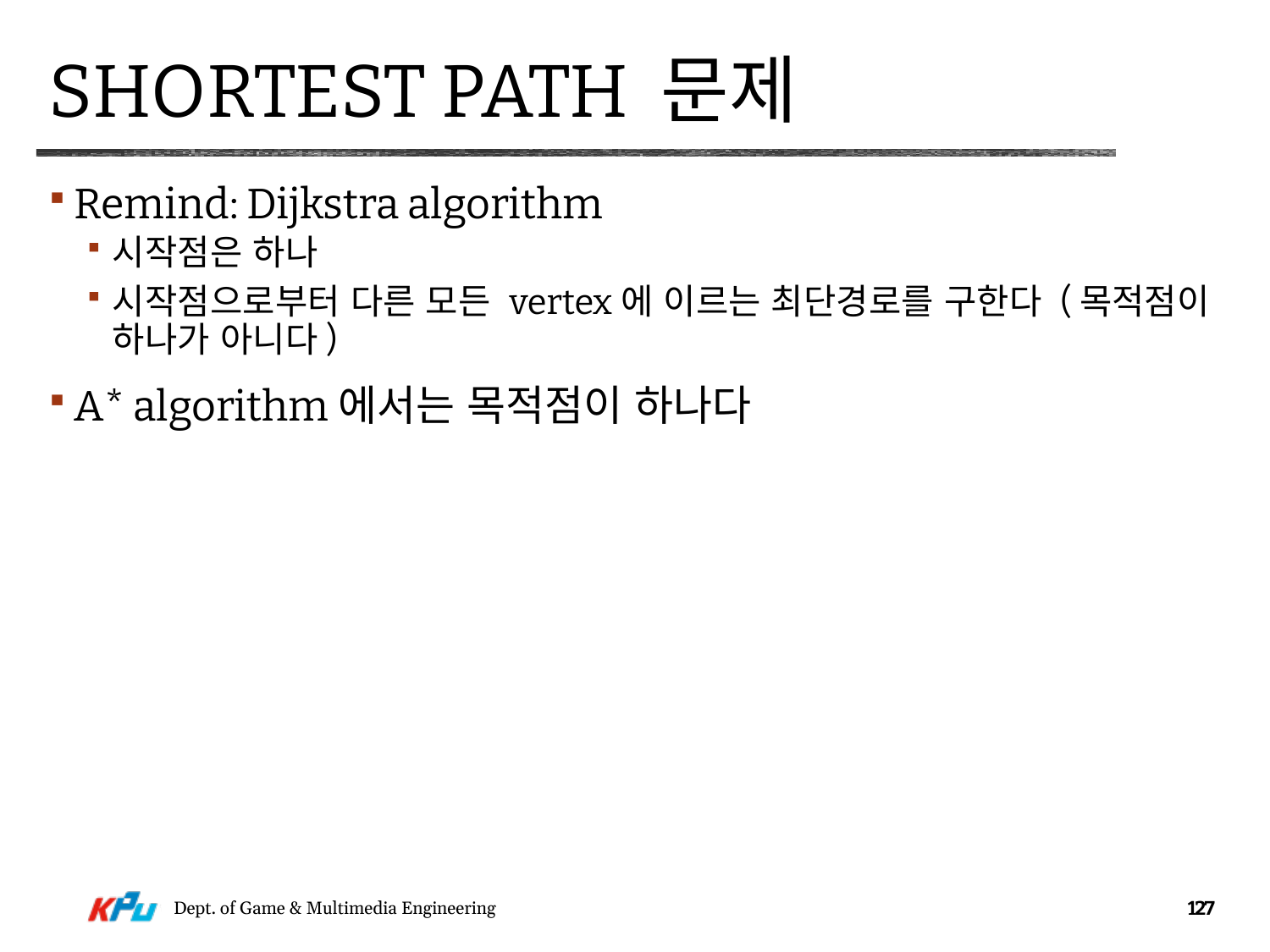

# Shortest Path 문제
Remind: Dijkstra algorithm
시작점은 하나
시작점으로부터 다른 모든 vertex에 이르는 최단경로를 구한다 (목적점이 하나가 아니다)
A* algorithm에서는 목적점이 하나다

Dept. of Game & Multimedia Engineering
127